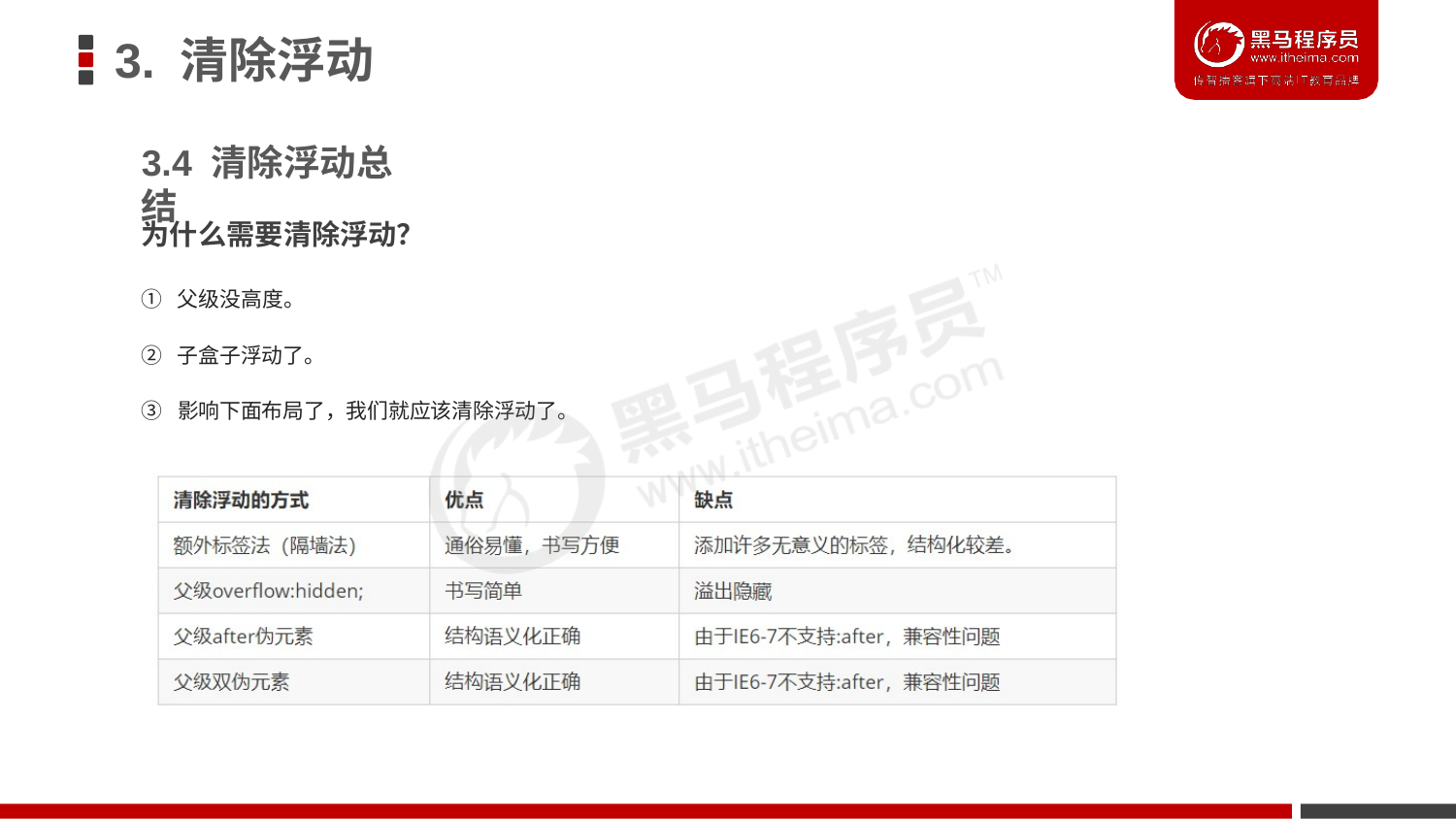

# 3. 清除浮动
3.4 清除浮动总结

为什么需要清除浮动？

①  父级没高度。

②  子盒子浮动了。

③  影响下面布局了，我们就应该清除浮动了。